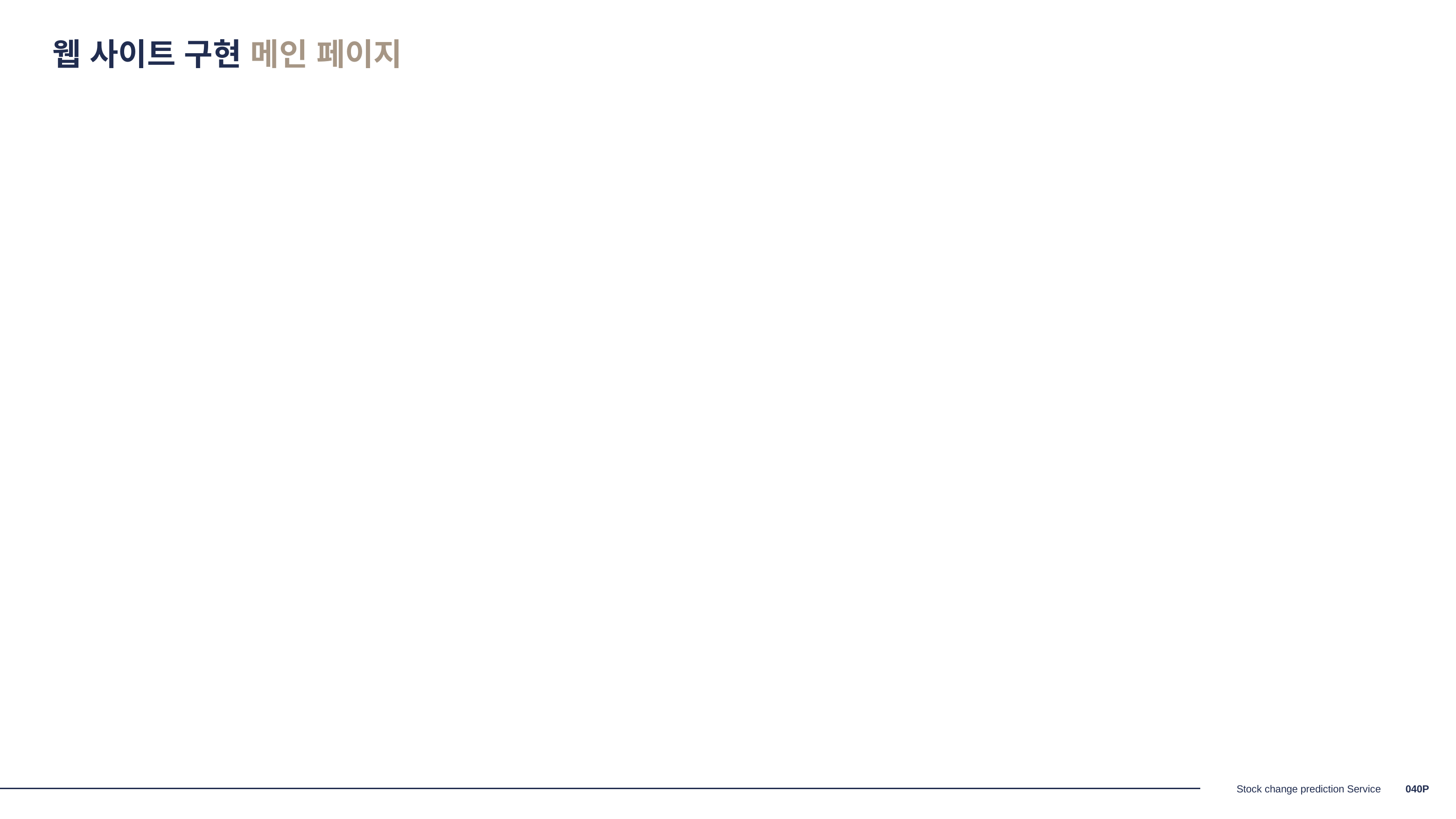

웹 사이트 구현 메인 페이지
040P
Stock change prediction Service